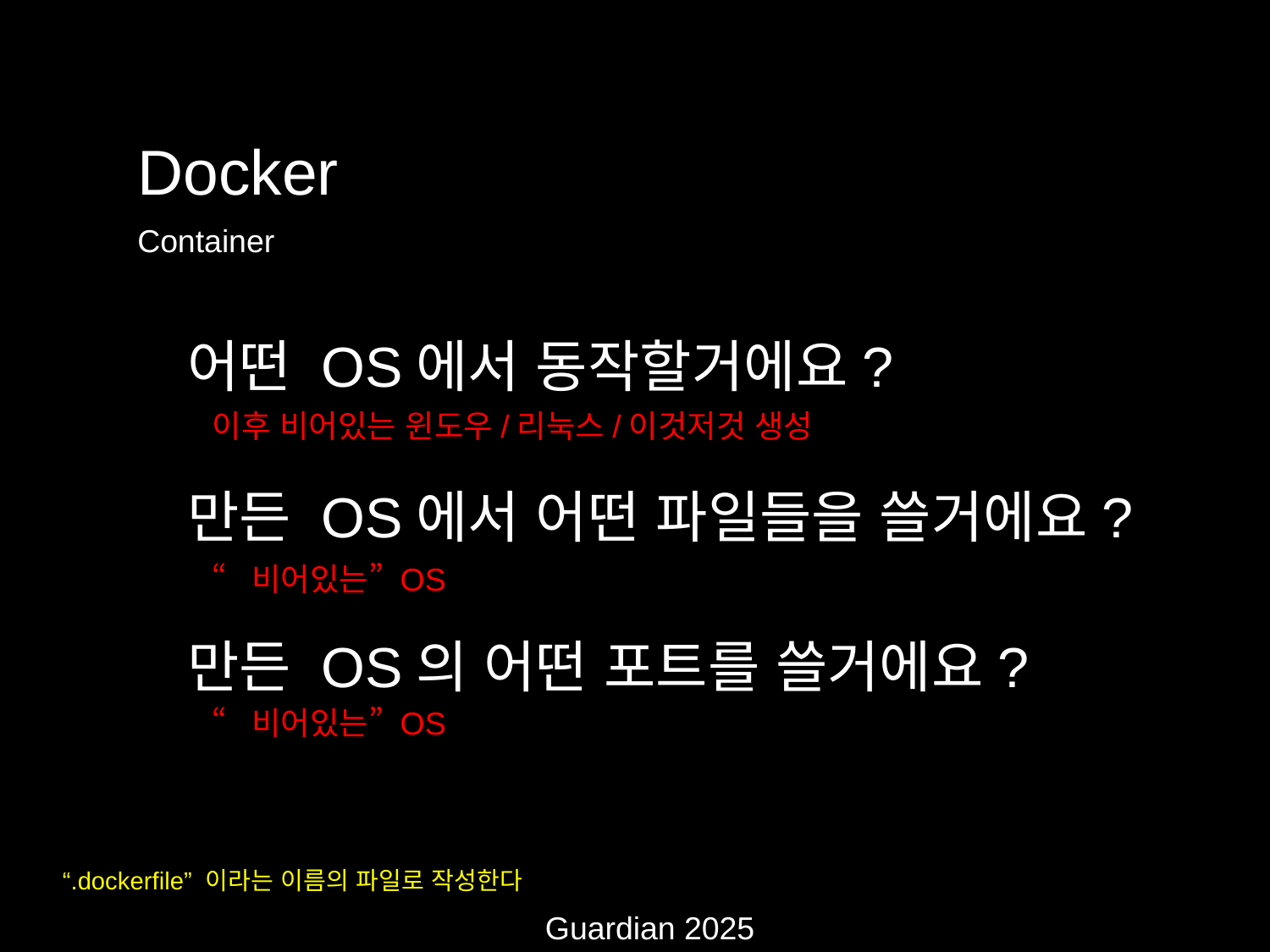

Docker
Container
어떤 OS에서 동작할거에요?
이후 비어있는 윈도우/리눅스/이것저것 생성
만든 OS에서 어떤 파일들을 쓸거에요?
“비어있는” OS
만든 OS의 어떤 포트를 쓸거에요?
“비어있는” OS
“.dockerfile” 이라는 이름의 파일로 작성한다

중심에서 0.3cm 떨어진 소속 18px
Guardian 2025